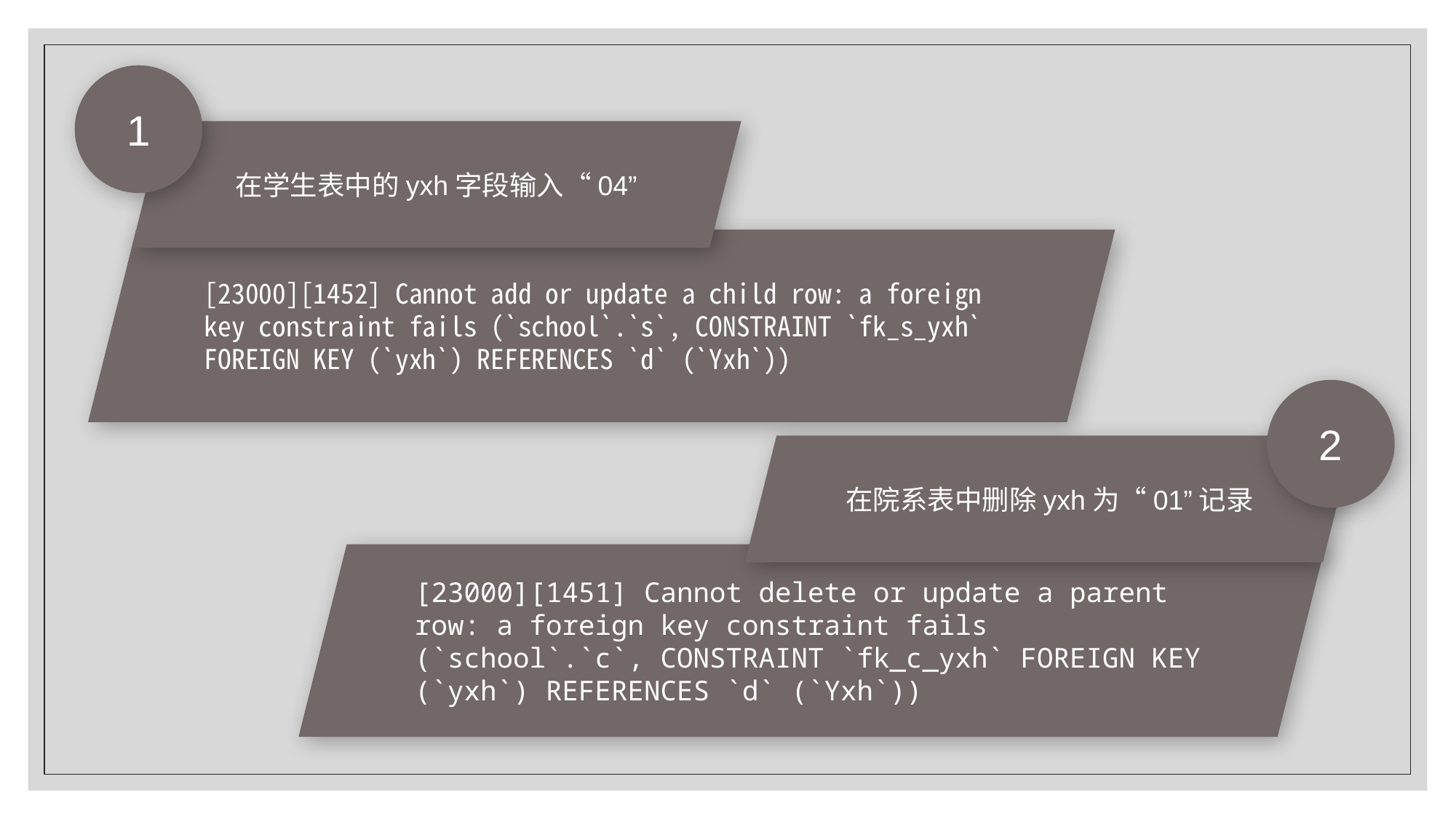

1
在学生表中的yxh字段输入“04”
[23000][1452] Cannot add or update a child row: a foreign key constraint fails (`school`.`s`, CONSTRAINT `fk_s_yxh` FOREIGN KEY (`yxh`) REFERENCES `d` (`Yxh`))
2
在院系表中删除yxh为“01”记录
[23000][1451] Cannot delete or update a parent row: a foreign key constraint fails (`school`.`c`, CONSTRAINT `fk_c_yxh` FOREIGN KEY (`yxh`) REFERENCES `d` (`Yxh`))